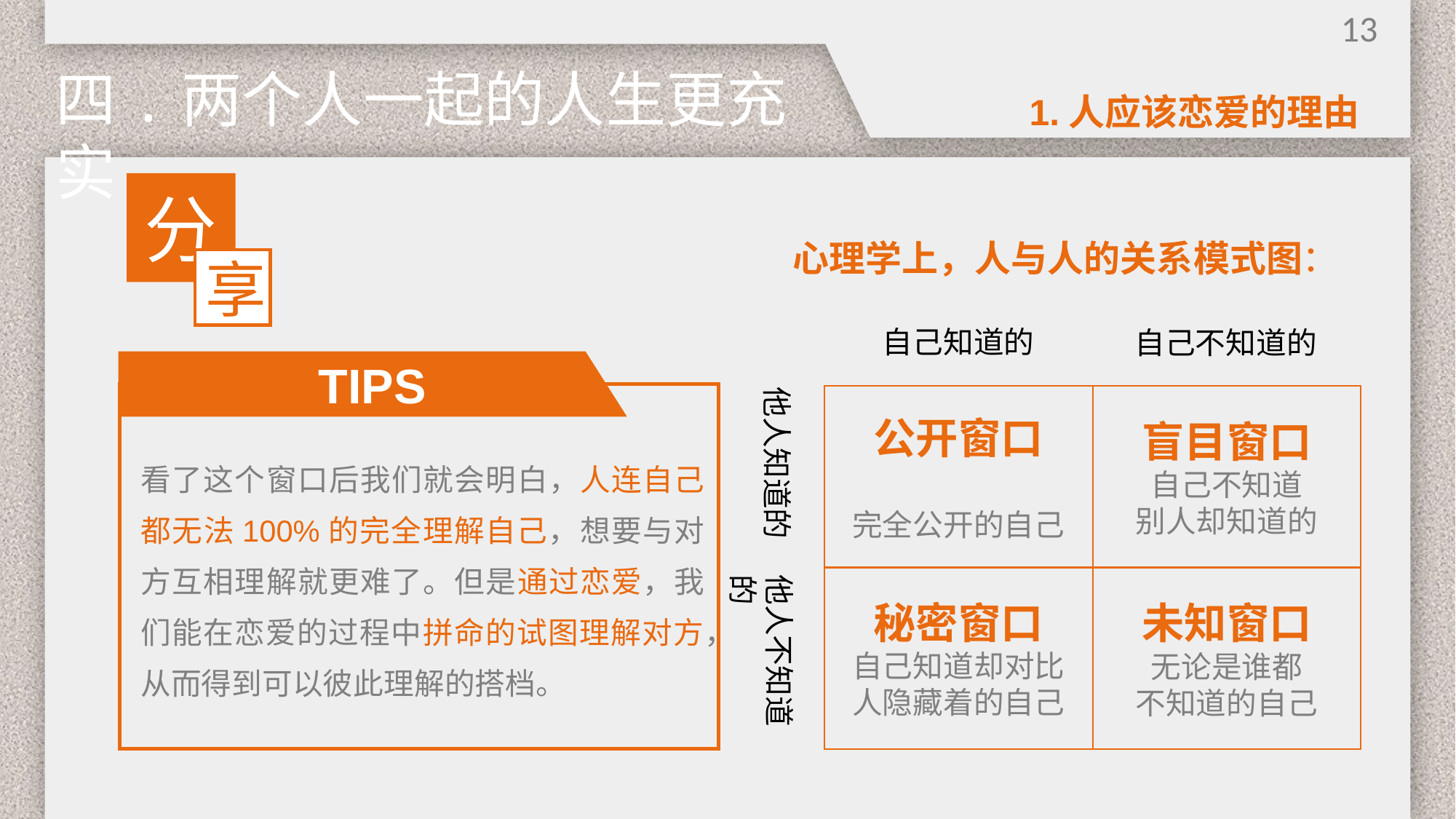

13
四.两个人一起的人生更充实
1.人应该恋爱的理由
分
享
心理学上，人与人的关系模式图：
自己知道的
自己不知道的
TIPS
他人知道的

公开窗口

完全公开的自己
盲目窗口
自己不知道
别人却知道的
秘密窗口
自己知道却对比
人隐藏着的自己
未知窗口
无论是谁都
不知道的自己
看了这个窗口后我们就会明白，人连自己都无法100%的完全理解自己，想要与对方互相理解就更难了。但是通过恋爱，我们能在恋爱的过程中拼命的试图理解对方，从而得到可以彼此理解的搭档。
他人不知道的